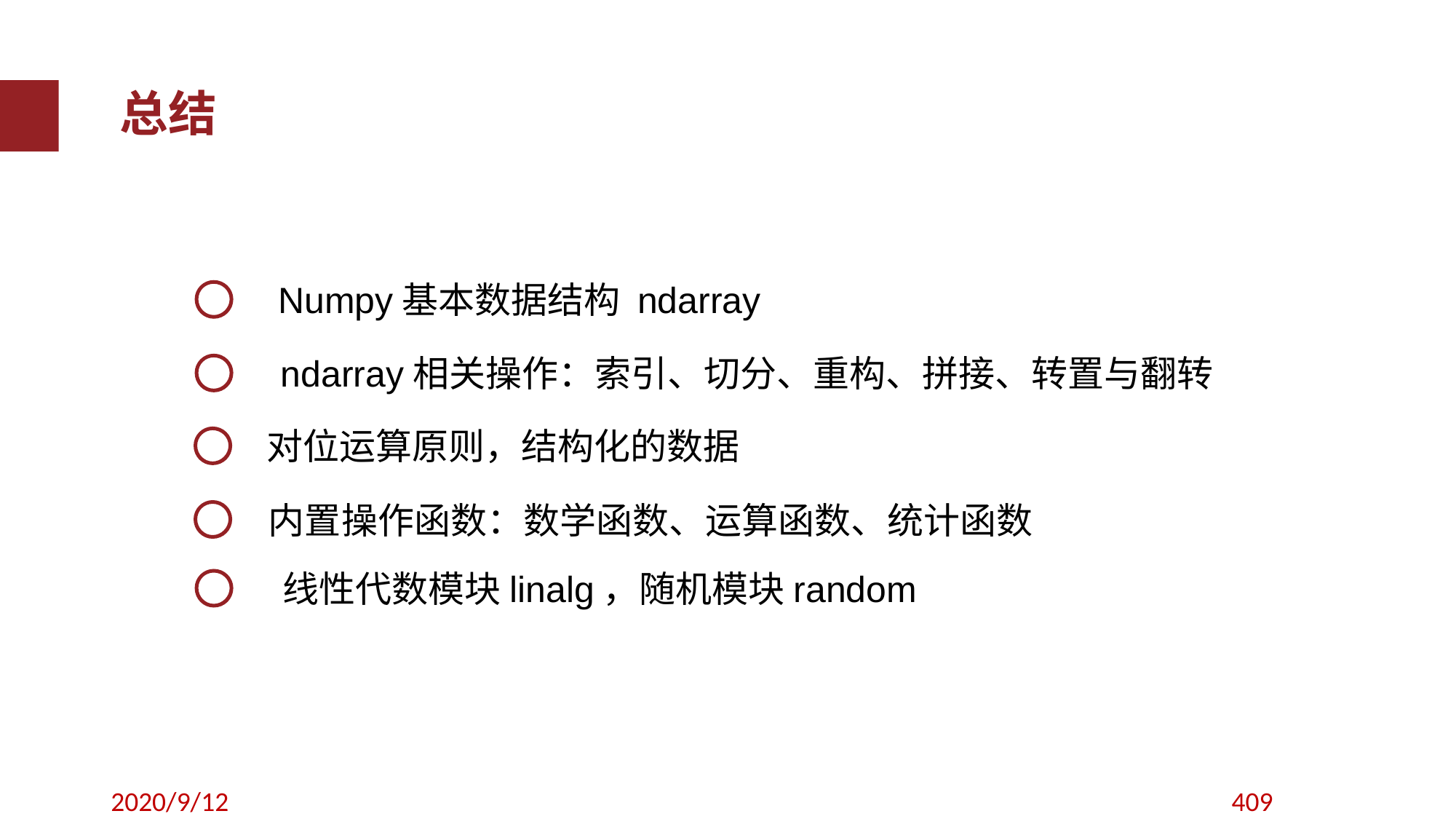

总结

Numpy基本数据结构 ndarray

ndarray相关操作：索引、切分、重构、拼接、转置与翻转

对位运算原则，结构化的数据

内置操作函数：数学函数、运算函数、统计函数

线性代数模块linalg，随机模块random

2020/9/12
409